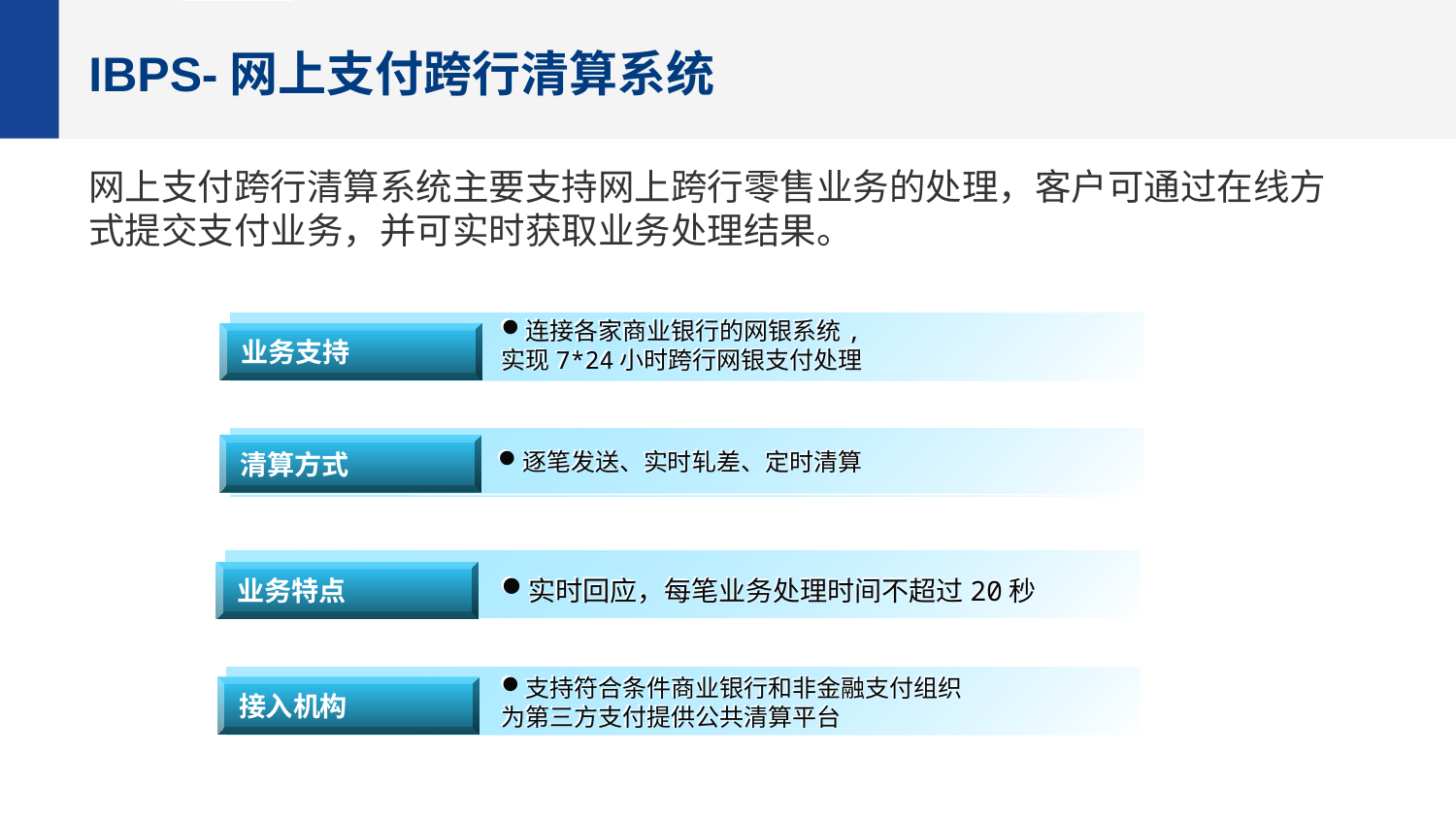

IBPS-网上支付跨行清算系统
网上支付跨行清算系统主要支持网上跨行零售业务的处理，客户可通过在线方式提交支付业务，并可实时获取业务处理结果。
连接各家商业银行的网银系统,
实现7*24小时跨行网银支付处理

业务支持

逐笔发送、实时轧差、定时清算

清算方式

实时回应，每笔业务处理时间不超过20秒

业务特点

支持符合条件商业银行和非金融支付组织
为第三方支付提供公共清算平台

接入机构